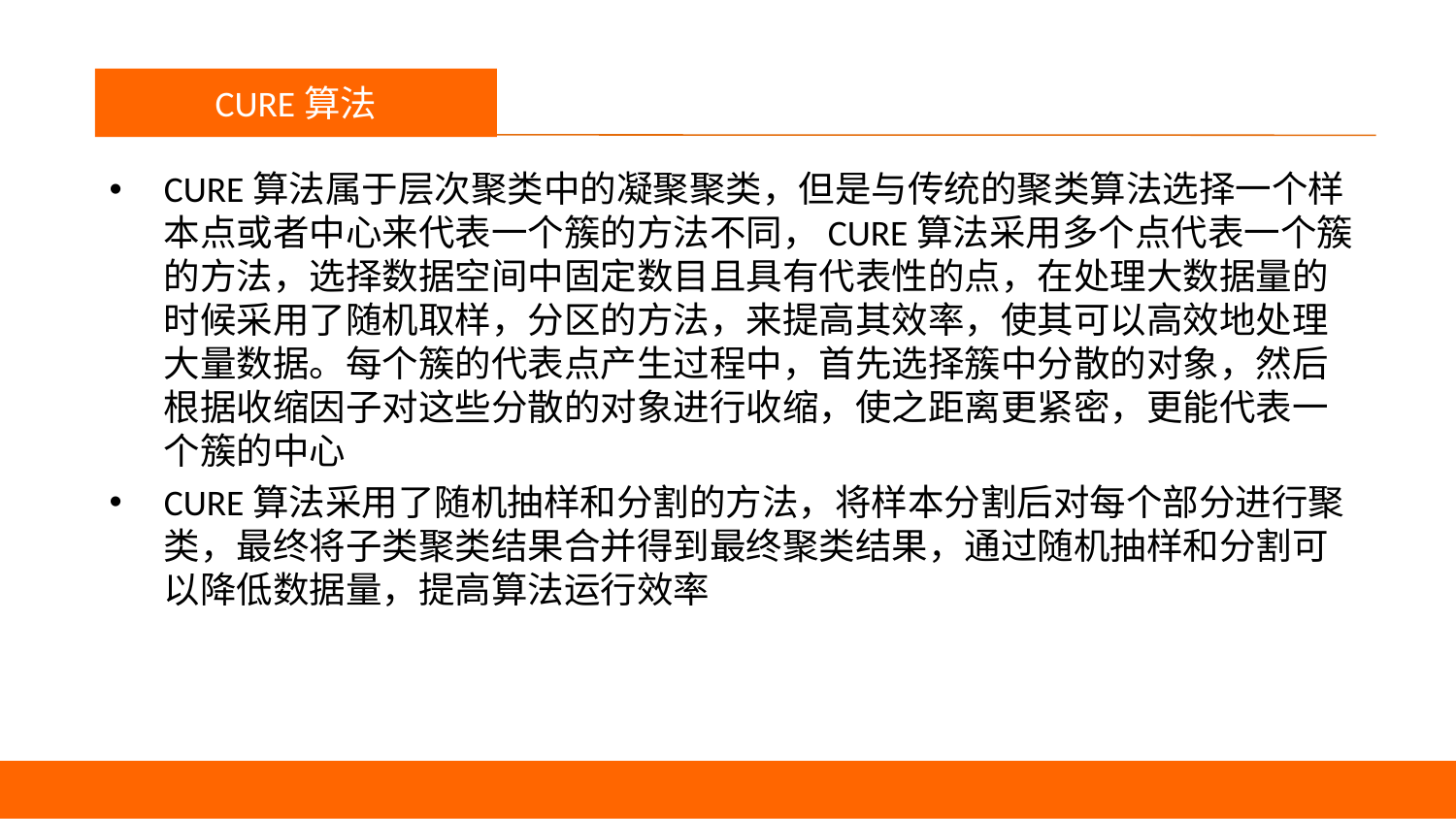

议程
CURE算法

CURE算法属于层次聚类中的凝聚聚类，但是与传统的聚类算法选择一个样本点或者中心来代表一个簇的方法不同，CURE算法采用多个点代表一个簇的方法，选择数据空间中固定数目且具有代表性的点，在处理大数据量的时候采用了随机取样，分区的方法，来提高其效率，使其可以高效地处理大量数据。每个簇的代表点产生过程中，首先选择簇中分散的对象，然后根据收缩因子对这些分散的对象进行收缩，使之距离更紧密，更能代表一个簇的中心
CURE算法采用了随机抽样和分割的方法，将样本分割后对每个部分进行聚类，最终将子类聚类结果合并得到最终聚类结果，通过随机抽样和分割可以降低数据量，提高算法运行效率